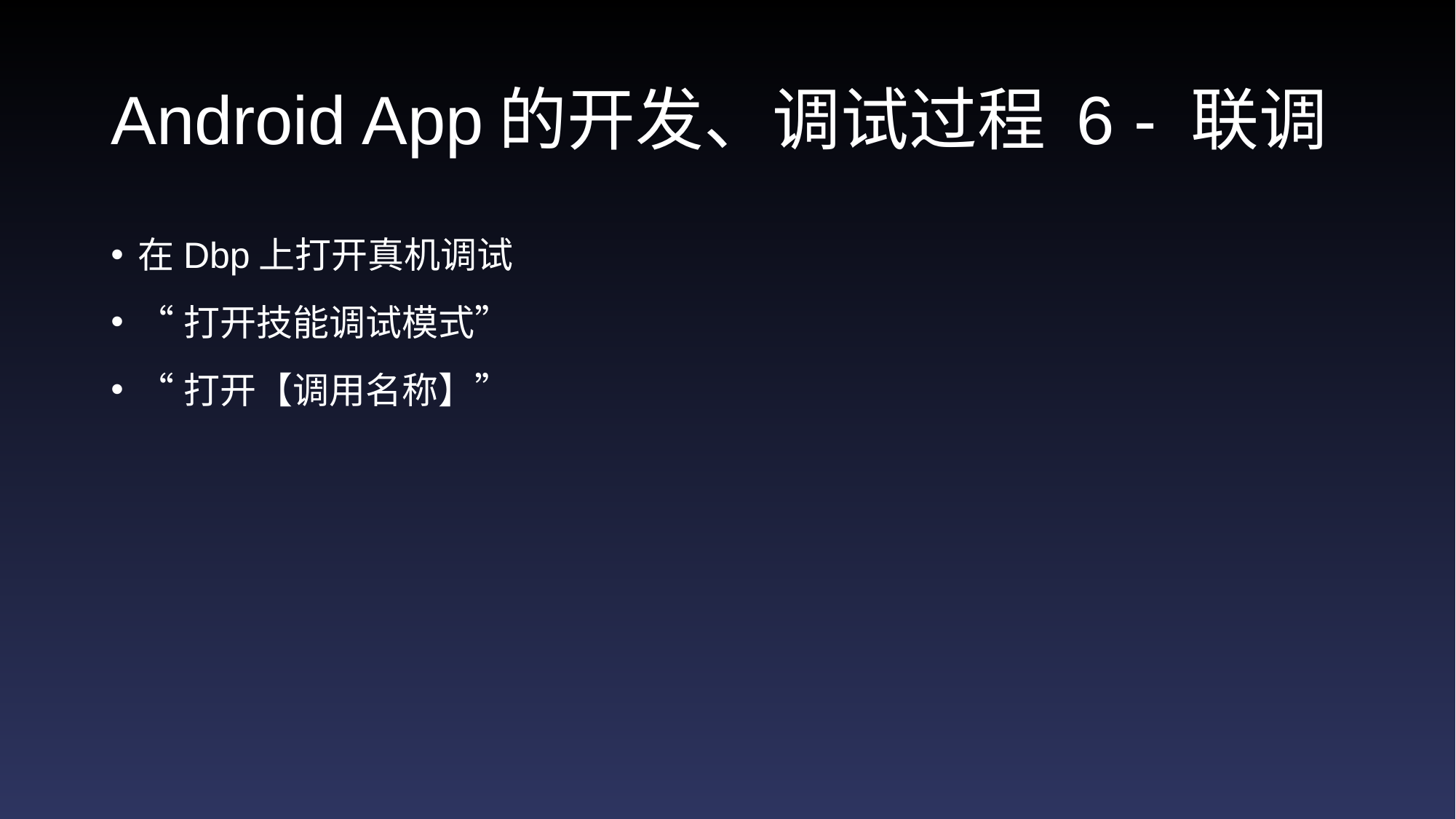

# Android App的开发、调试过程 6 - 联调
在Dbp上打开真机调试
“打开技能调试模式”
“打开【调用名称】”